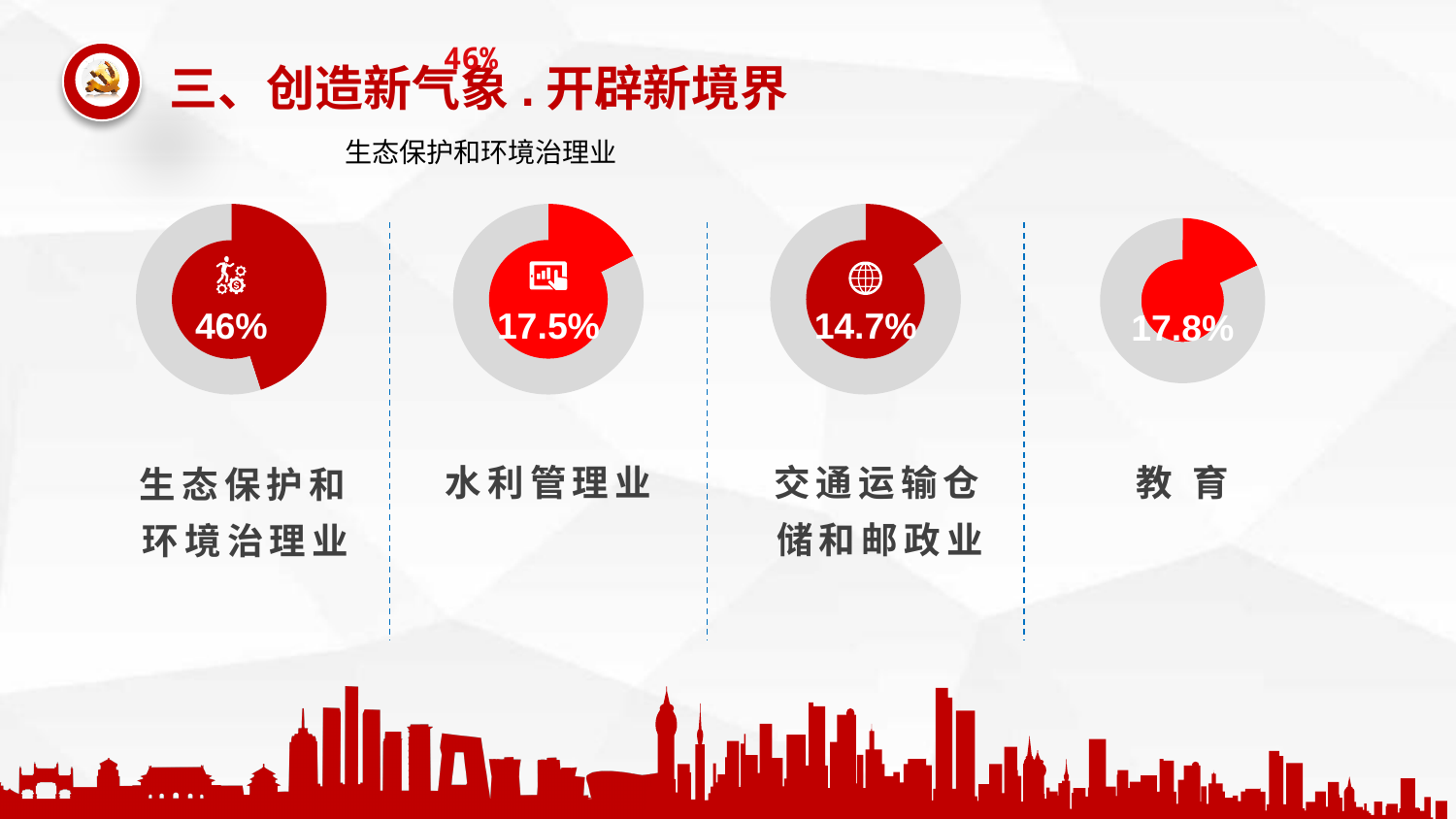

46%
生态保护和环境治理业

### Chart

| Category | 销售额 |
|---|---|
| 第一季度 | 0.45 |
| 第二季度 | 0.55 |

46%

### Chart

| Category | 销售额 |
|---|---|
| 第一季度 | 0.175 |
| 第二季度 | 0.825 |

17.5%

### Chart

| Category | 销售额 |
|---|---|
| 第一季度 | 0.15 |
| 第二季度 | 0.85 |

14.7%

### Chart

| Category | 销售额 |
|---|---|
| 第一季度 | 0.18 |
| 第二季度 | 0.82 |

17.8%
水利管理业
交通运输仓储和邮政业
教 育
生态保护和环境治理业